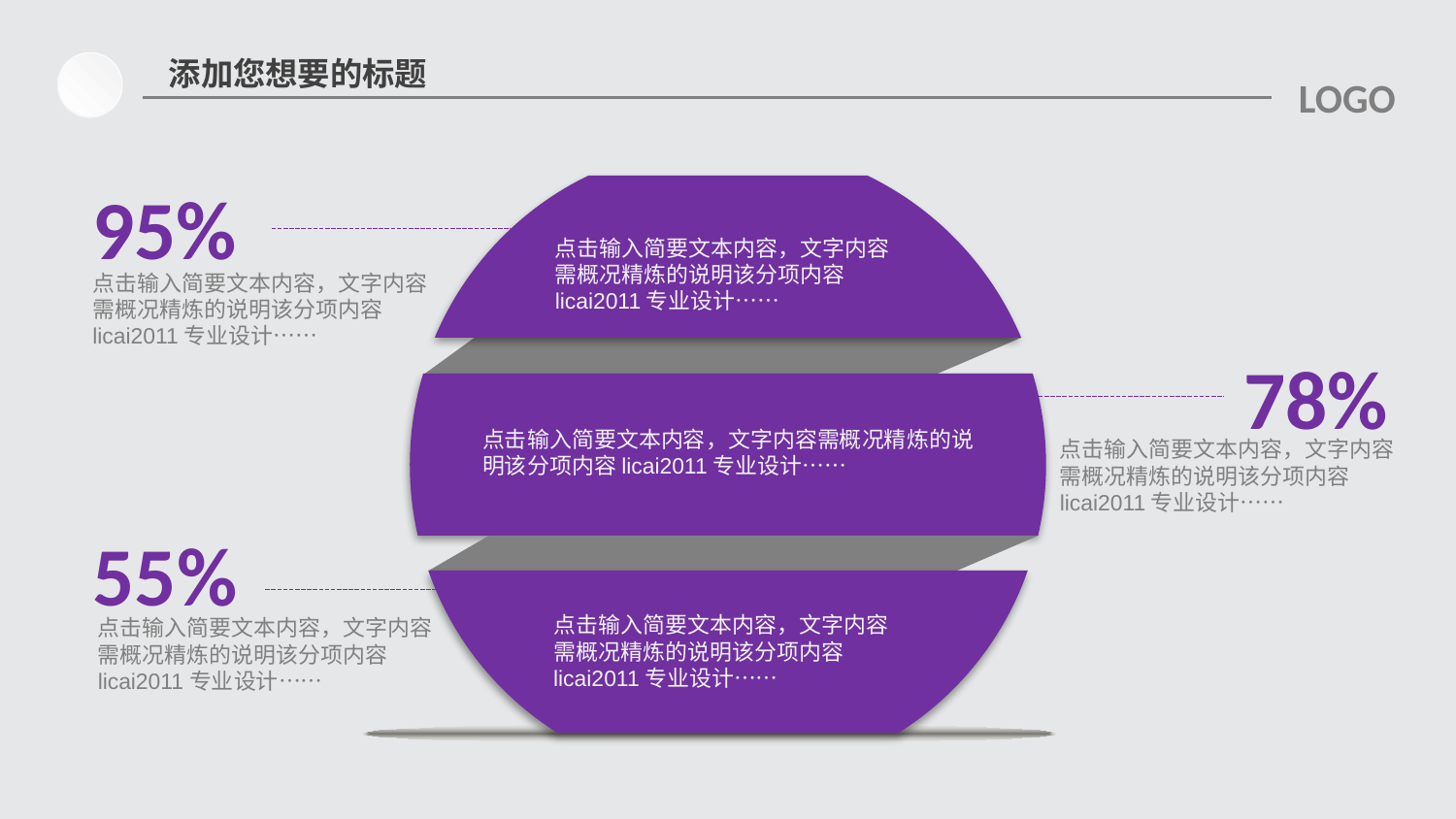

添加您想要的标题

LOGO
95%

点击输入简要文本内容，文字内容需概况精炼的说明该分项内容licai2011专业设计……
点击输入简要文本内容，文字内容需概况精炼的说明该分项内容licai2011专业设计……

78%

点击输入简要文本内容，文字内容需概况精炼的说明该分项内容licai2011专业设计……
点击输入简要文本内容，文字内容需概况精炼的说明该分项内容licai2011专业设计……
55%

点击输入简要文本内容，文字内容需概况精炼的说明该分项内容licai2011专业设计……
点击输入简要文本内容，文字内容需概况精炼的说明该分项内容licai2011专业设计……